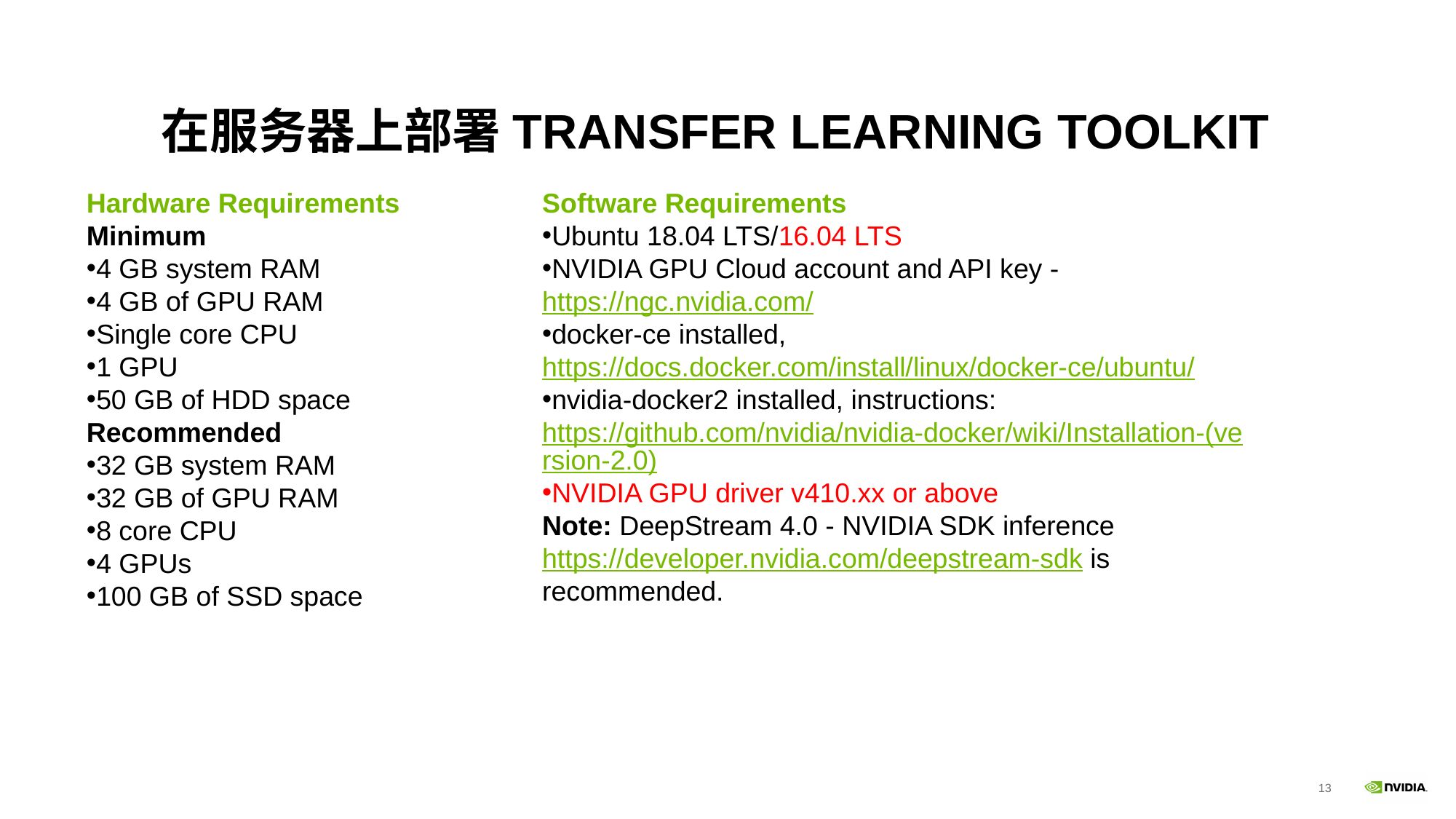

# 在服务器上部署Transfer Learning Toolkit
Hardware Requirements
Minimum
4 GB system RAM
4 GB of GPU RAM
Single core CPU
1 GPU
50 GB of HDD space
Recommended
32 GB system RAM
32 GB of GPU RAM
8 core CPU
4 GPUs
100 GB of SSD space
Software Requirements
Ubuntu 18.04 LTS/16.04 LTS
NVIDIA GPU Cloud account and API key - https://ngc.nvidia.com/
docker-ce installed, https://docs.docker.com/install/linux/docker-ce/ubuntu/
nvidia-docker2 installed, instructions: https://github.com/nvidia/nvidia-docker/wiki/Installation-(version-2.0)
NVIDIA GPU driver v410.xx or above
Note: DeepStream 4.0 - NVIDIA SDK inference https://developer.nvidia.com/deepstream-sdk is recommended.